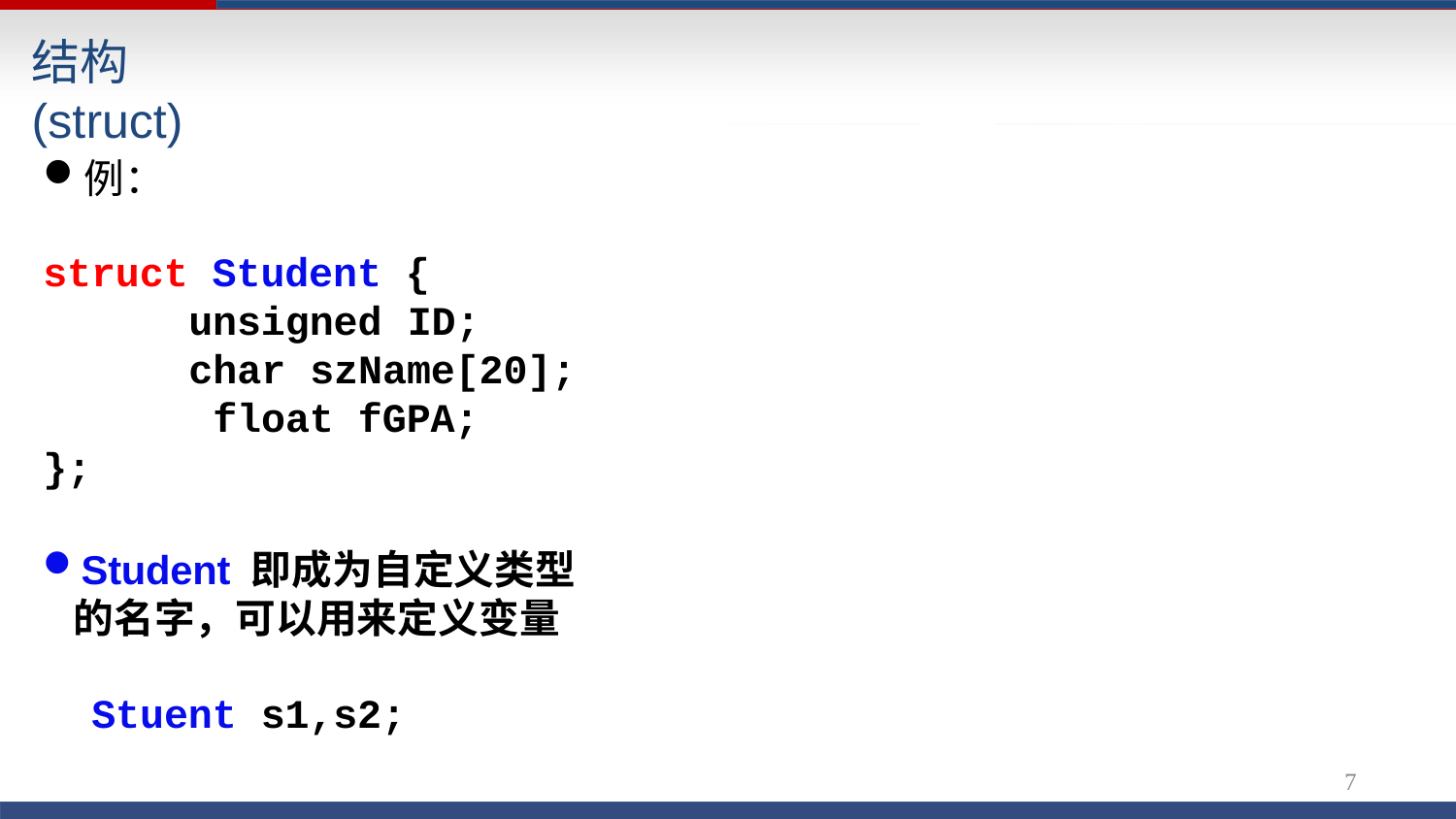

# 结构(struct)
例：
struct Student {
unsigned ID;  char szName[20];  float fGPA;
};

Student 即成为自定义类型的名字，可以用来定义变量
Stuent s1,s2;
7